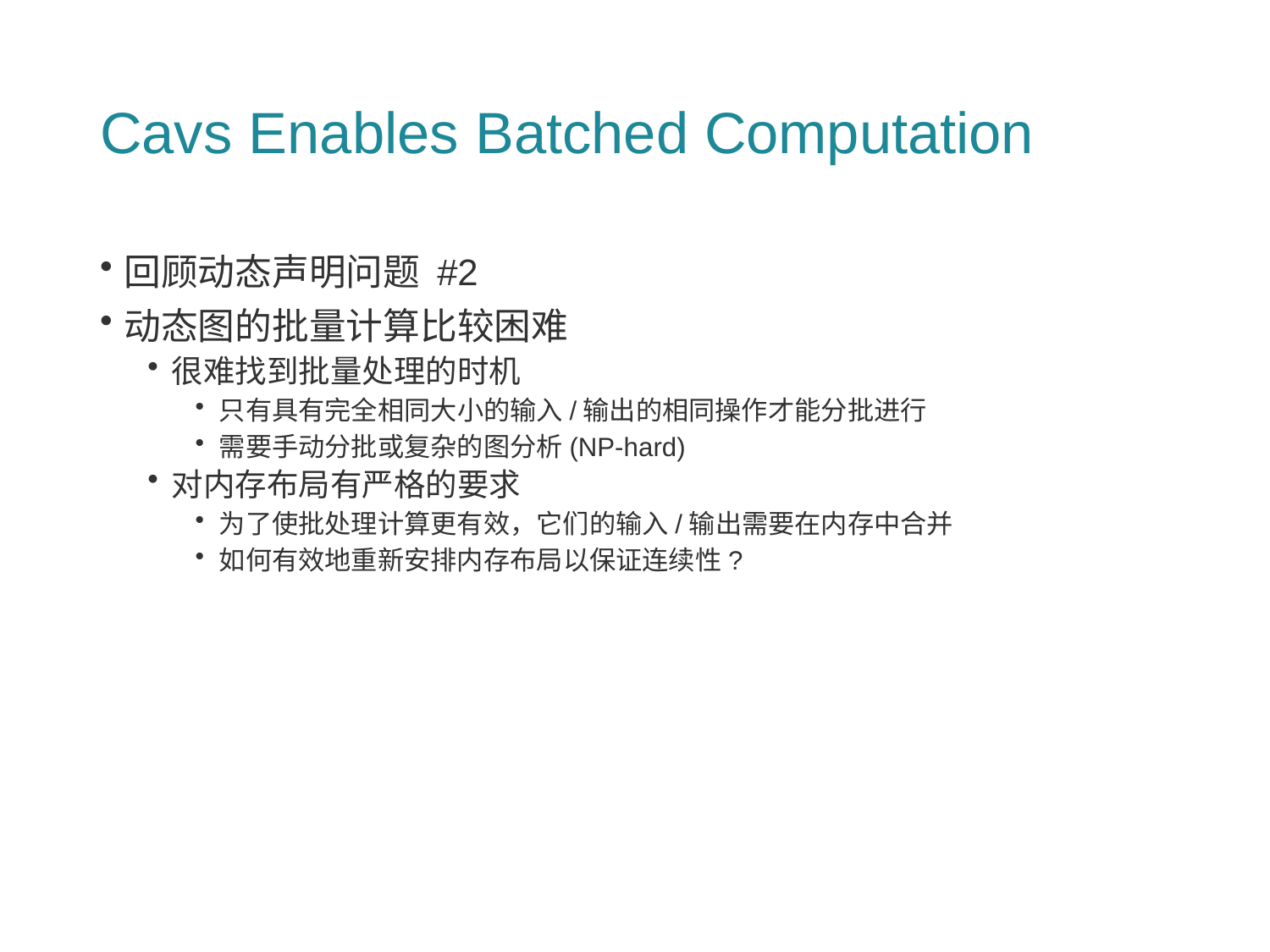

# Cavs Enables Batched Computation
回顾动态声明问题 #2
动态图的批量计算比较困难
很难找到批量处理的时机
只有具有完全相同大小的输入/输出的相同操作才能分批进行
需要手动分批或复杂的图分析(NP-hard)
对内存布局有严格的要求
为了使批处理计算更有效，它们的输入/输出需要在内存中合并
如何有效地重新安排内存布局以保证连续性?